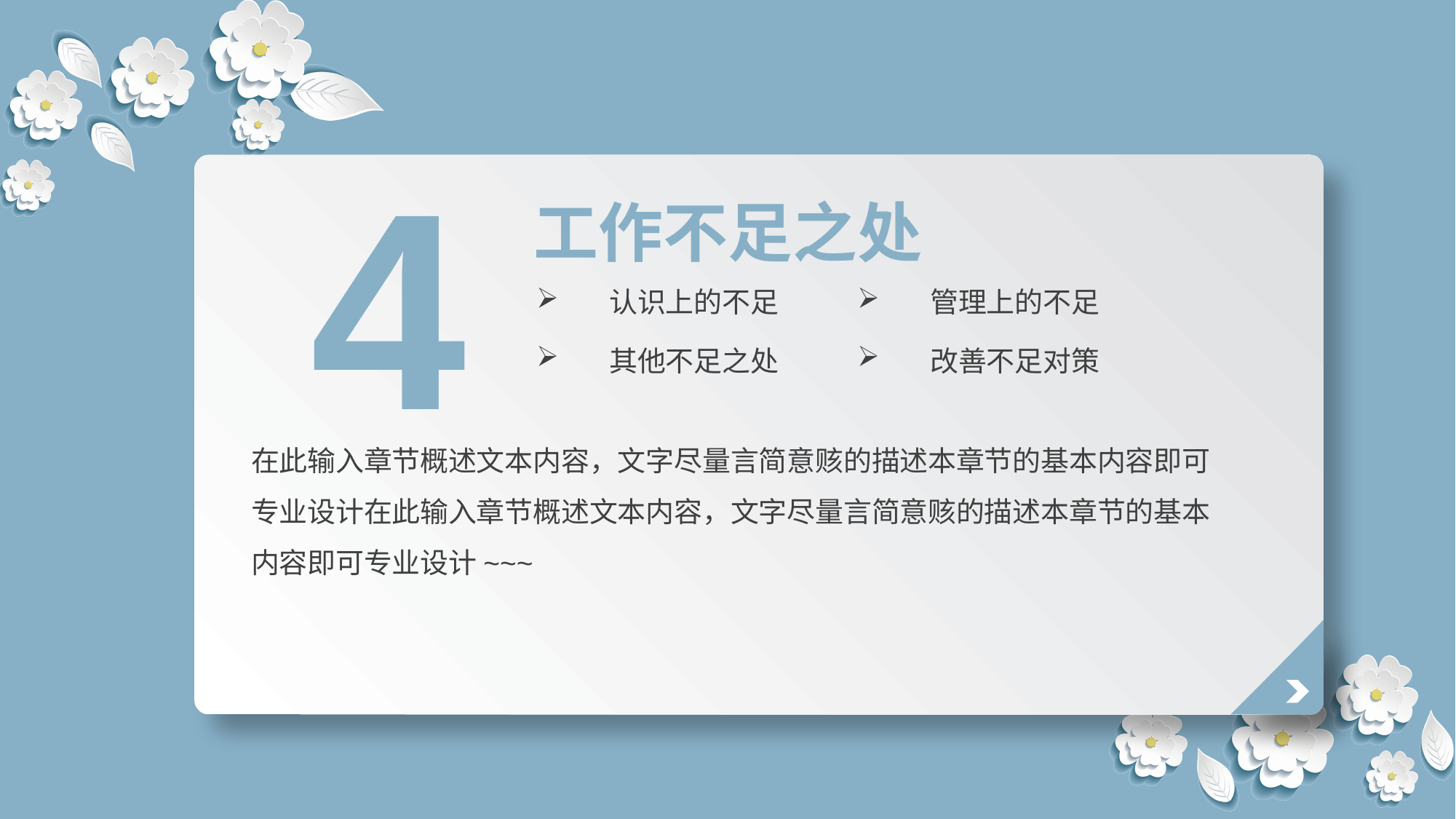

4

工作不足之处
认识上的不足
管理上的不足
其他不足之处
改善不足对策
在此输入章节概述文本内容，文字尽量言简意赅的描述本章节的基本内容即可专业设计在此输入章节概述文本内容，文字尽量言简意赅的描述本章节的基本内容即可专业设计~~~

延时符